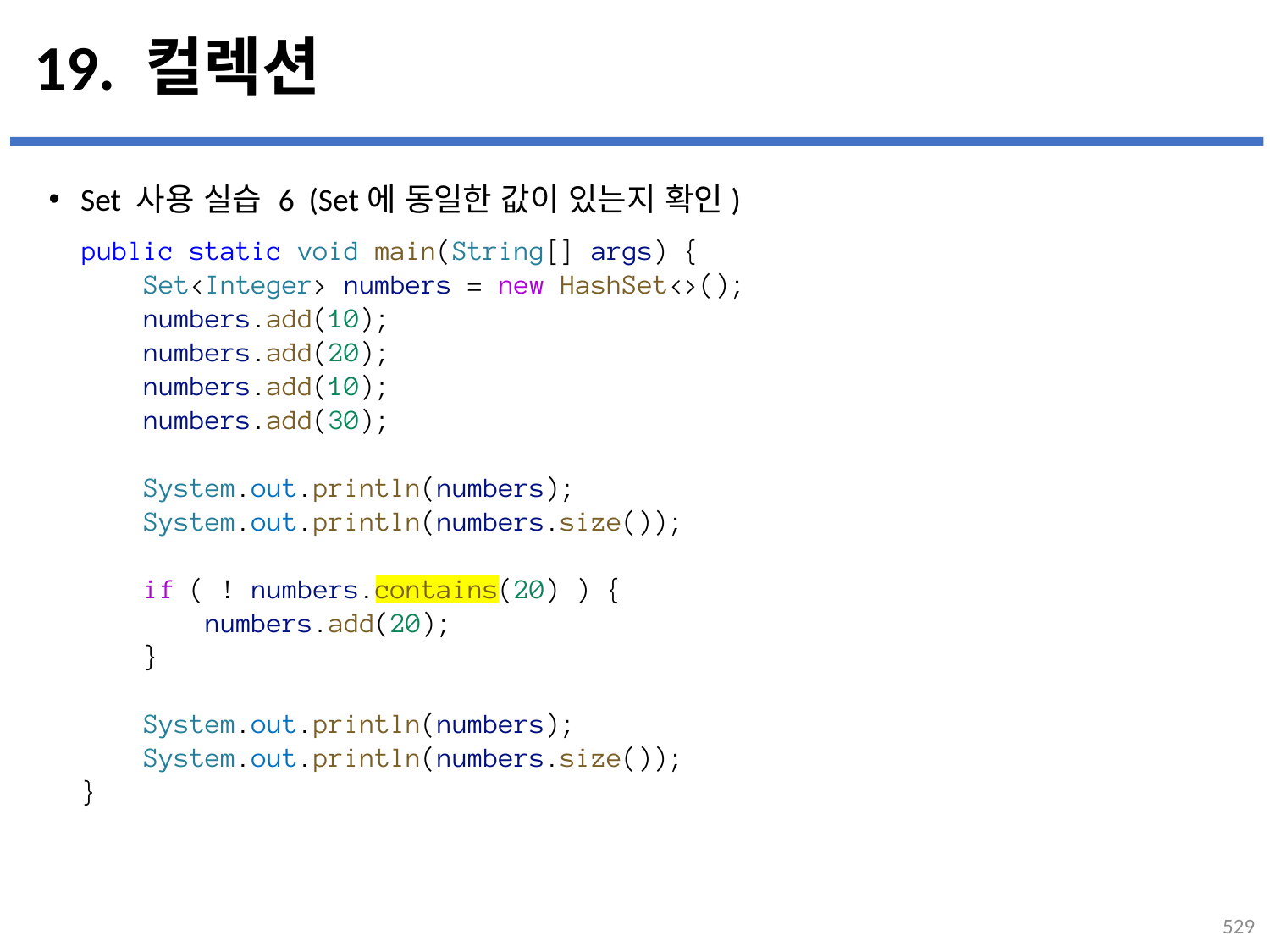

# 19. 컬렉션
Set 사용 실습 6  (Set에 동일한 값이 있는지 확인)
public static void main(String[] args) {
    Set<Integer> numbers = new HashSet<>();
    numbers.add(10);
    numbers.add(20);
    numbers.add(10);
    numbers.add(30);
    System.out.println(numbers);
    System.out.println(numbers.size());
    if ( ! numbers.contains(20) ) {
        numbers.add(20);
    }
    System.out.println(numbers);
    System.out.println(numbers.size());
}
529